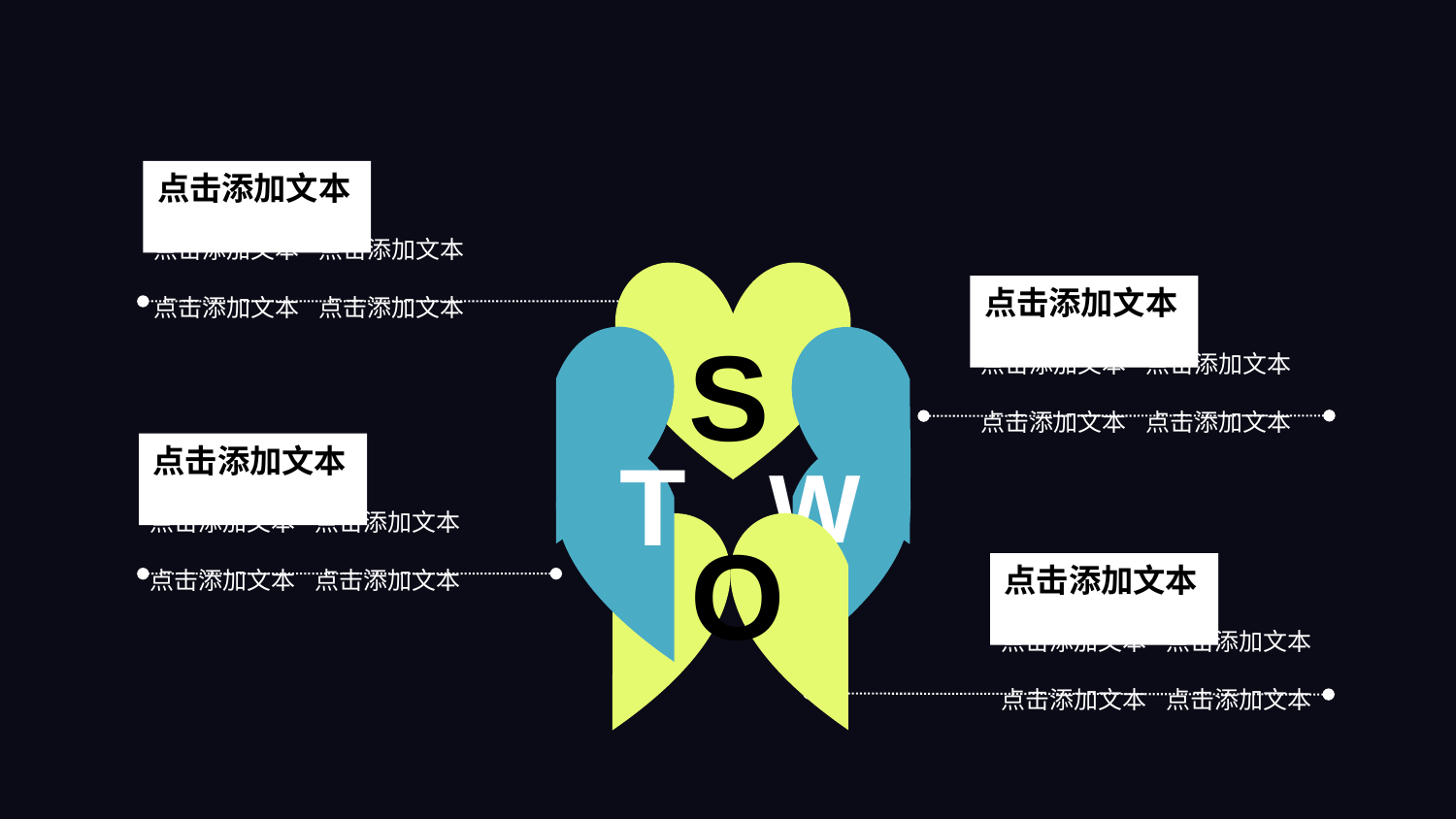

点击添加文本
点击添加文本
点击添加文本
点击添加文本
点击添加文本

S
点击添加文本

T

W
点击添加文本
点击添加文本
点击添加文本
点击添加文本

点击添加文本
点击添加文本
点击添加文本
点击添加文本
点击添加文本
O

点击添加文本

点击添加文本
点击添加文本
点击添加文本
点击添加文本